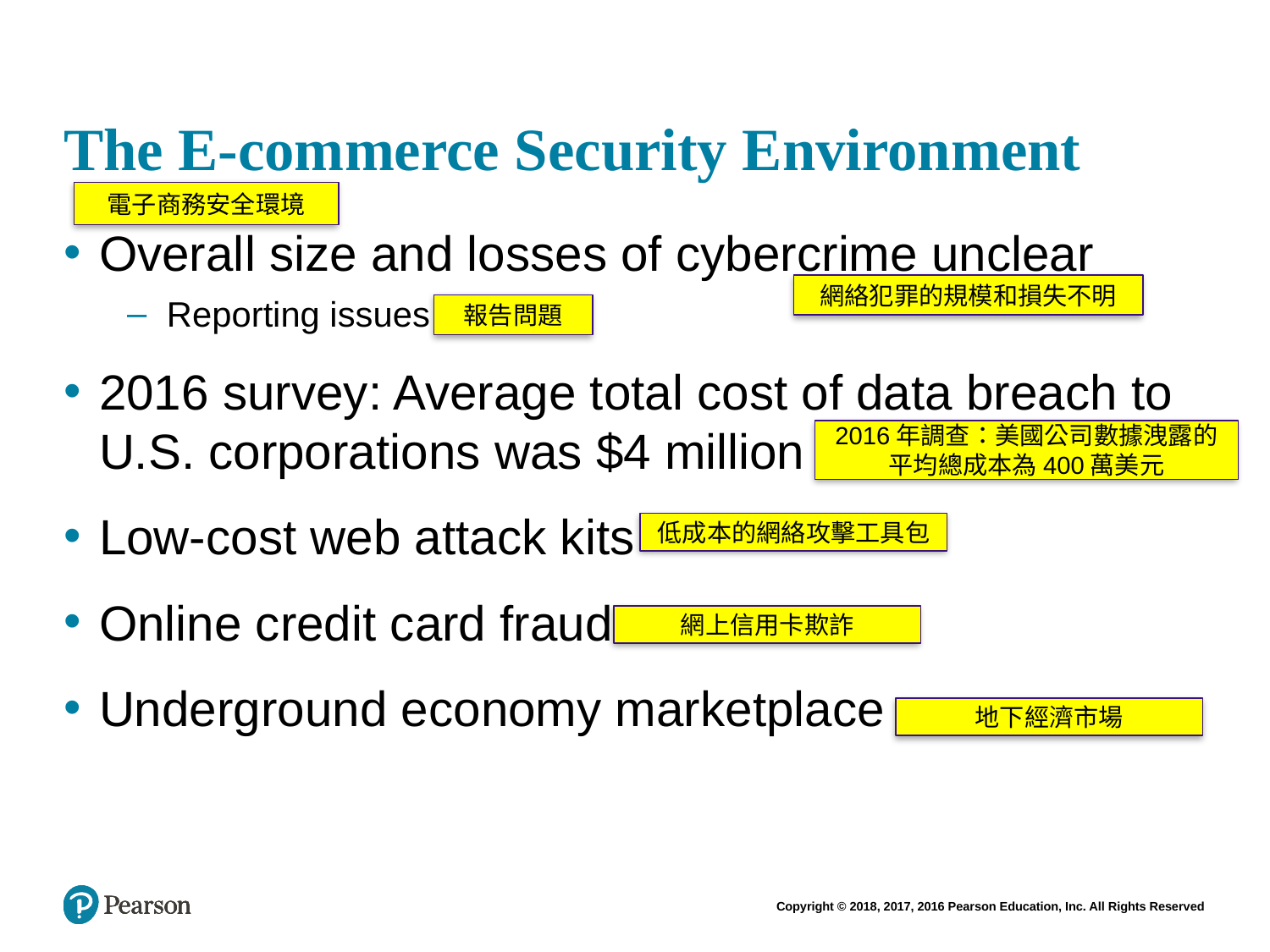

# The E-commerce Security Environment
電子商務安全環境
Overall size and losses of cybercrime unclear
Reporting issues
2016 survey: Average total cost of data breach to U.S. corporations was $4 million
Low-cost web attack kits
Online credit card fraud
Underground economy marketplace
網絡犯罪的規模和損失不明
報告問題
2016年調查：美國公司數據洩露的平均總成本為400萬美元
低成本的網絡攻擊工具包
網上信用卡欺詐
地下經濟市場